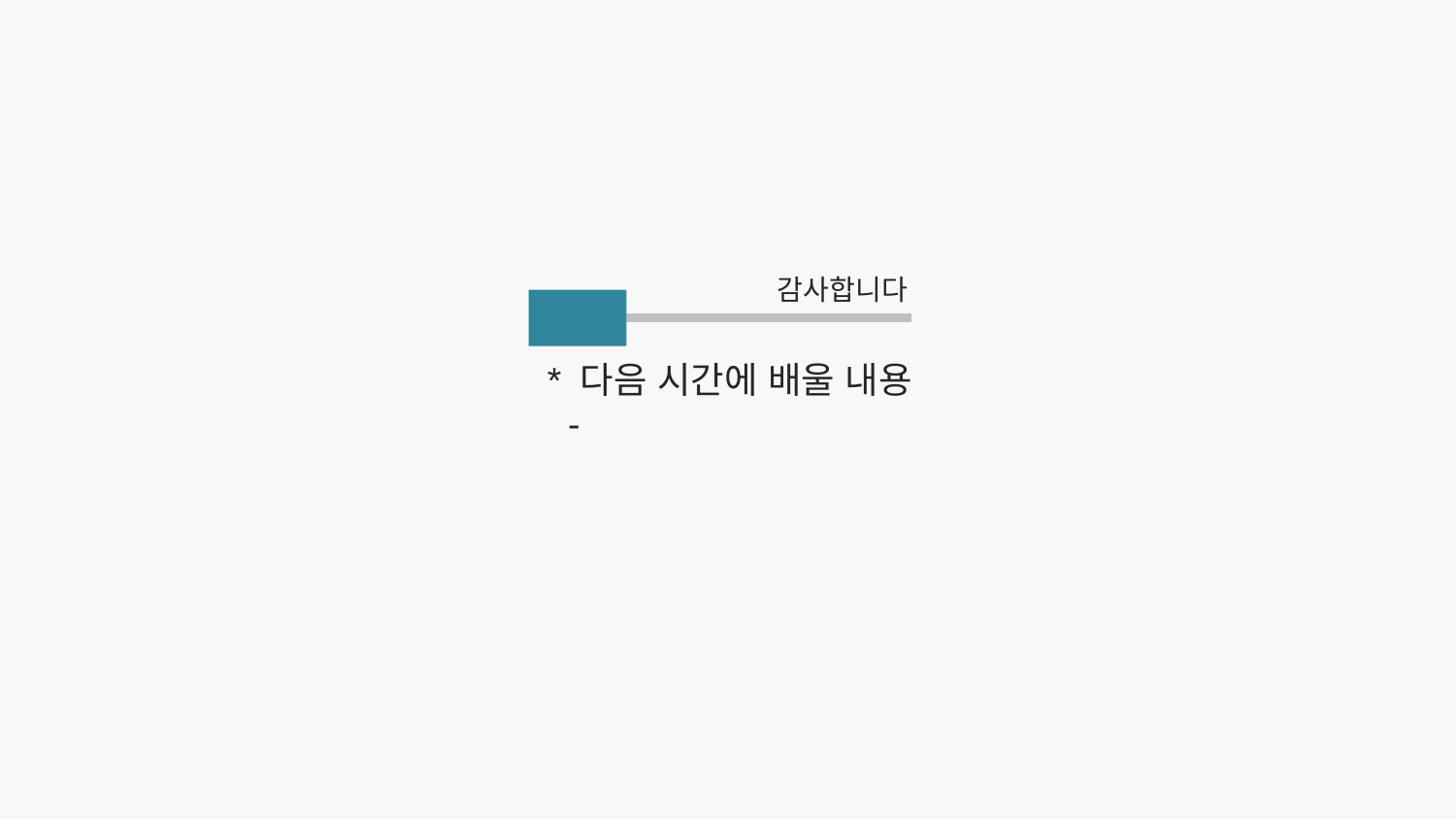

감사합니다

Python
* 다음 시간에 배울 내용
  -